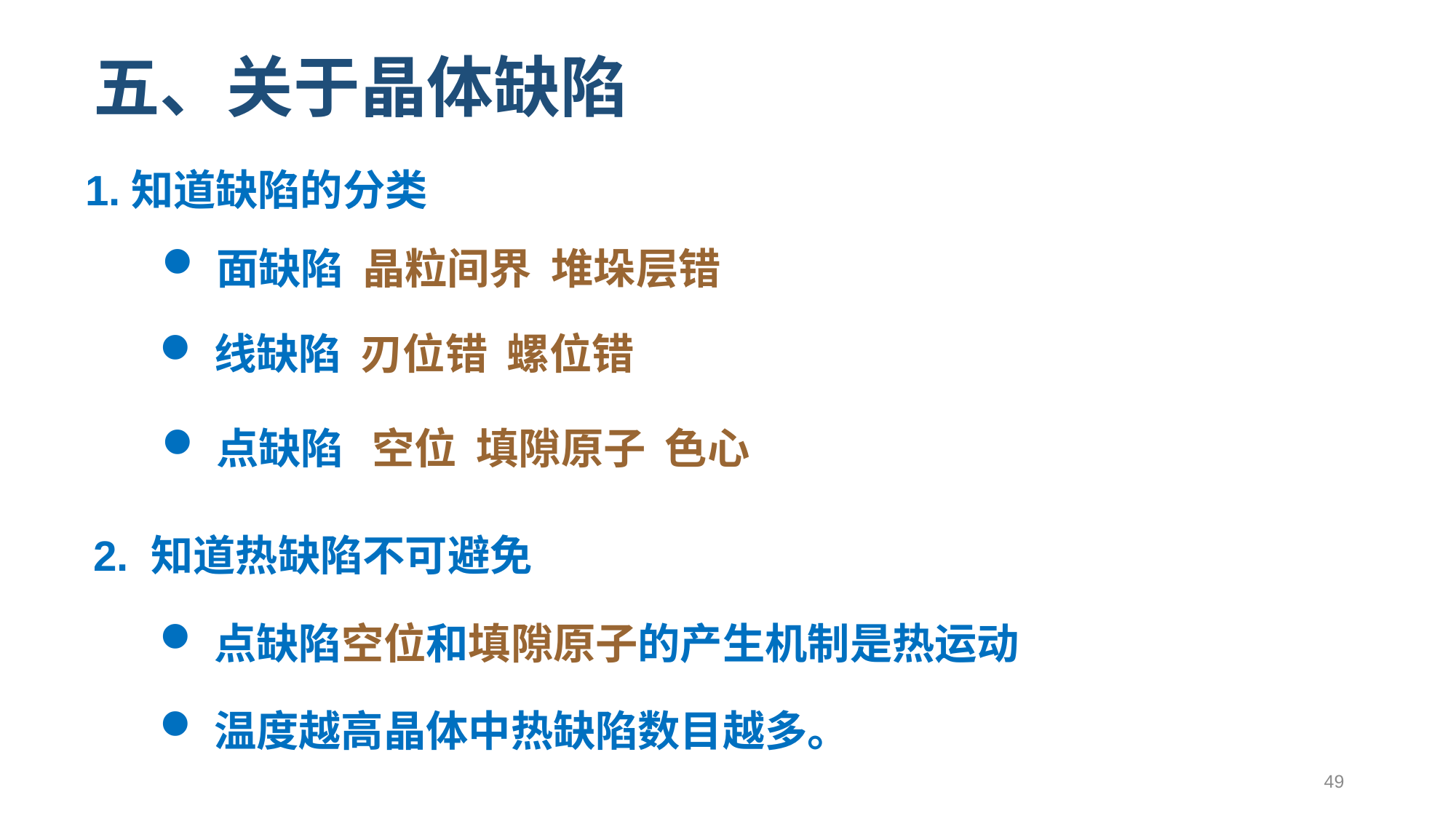

五、关于晶体缺陷
1.知道缺陷的分类
面缺陷  晶粒间界  堆垛层错
线缺陷  刃位错  螺位错
点缺陷   空位  填隙原子  色心
2. 知道热缺陷不可避免
点缺陷空位和填隙原子的产生机制是热运动
温度越高晶体中热缺陷数目越多。
49